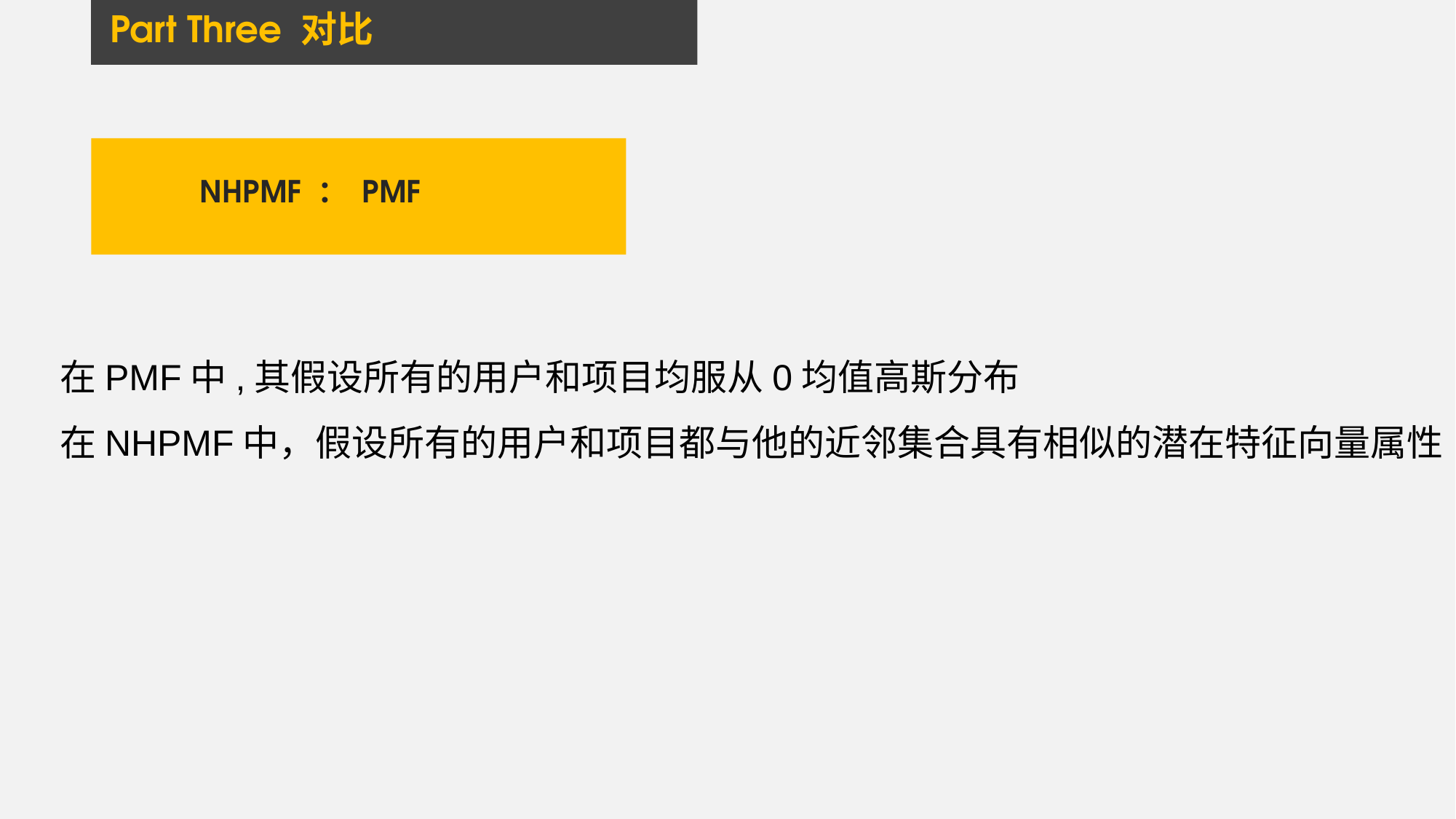

Part Three 对比

NHPMF ： PMF
在PMF中,其假设所有的用户和项目均服从0均值高斯分布
在NHPMF中，假设所有的用户和项目都与他的近邻集合具有相似的潜在特征向量属性